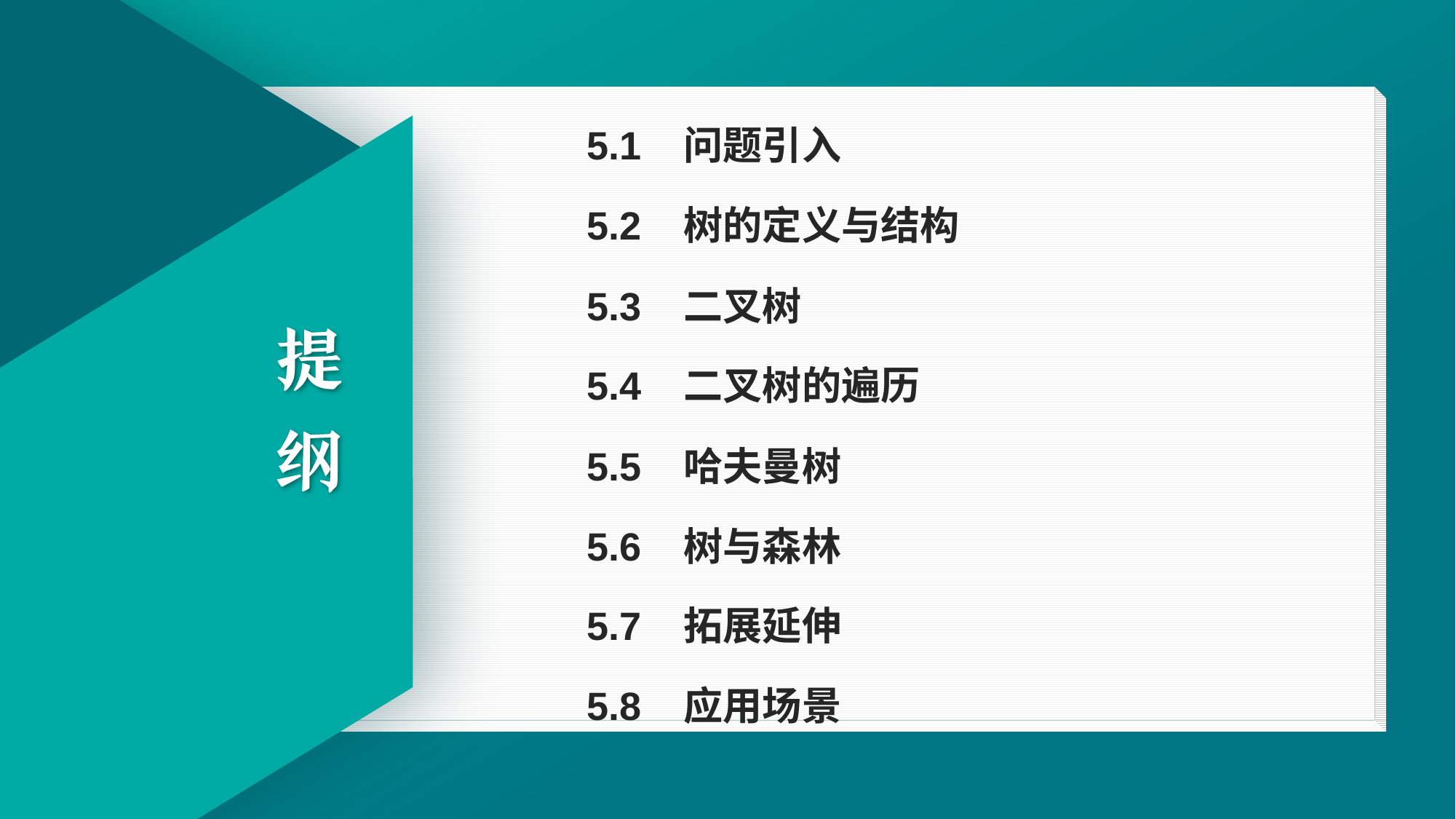

5.1   问题引入
5.2   树的定义与结构
5.3   二叉树
5.4   二叉树的遍历
5.5   哈夫曼树
5.6   树与森林
5.7   拓展延伸
5.8   应用场景